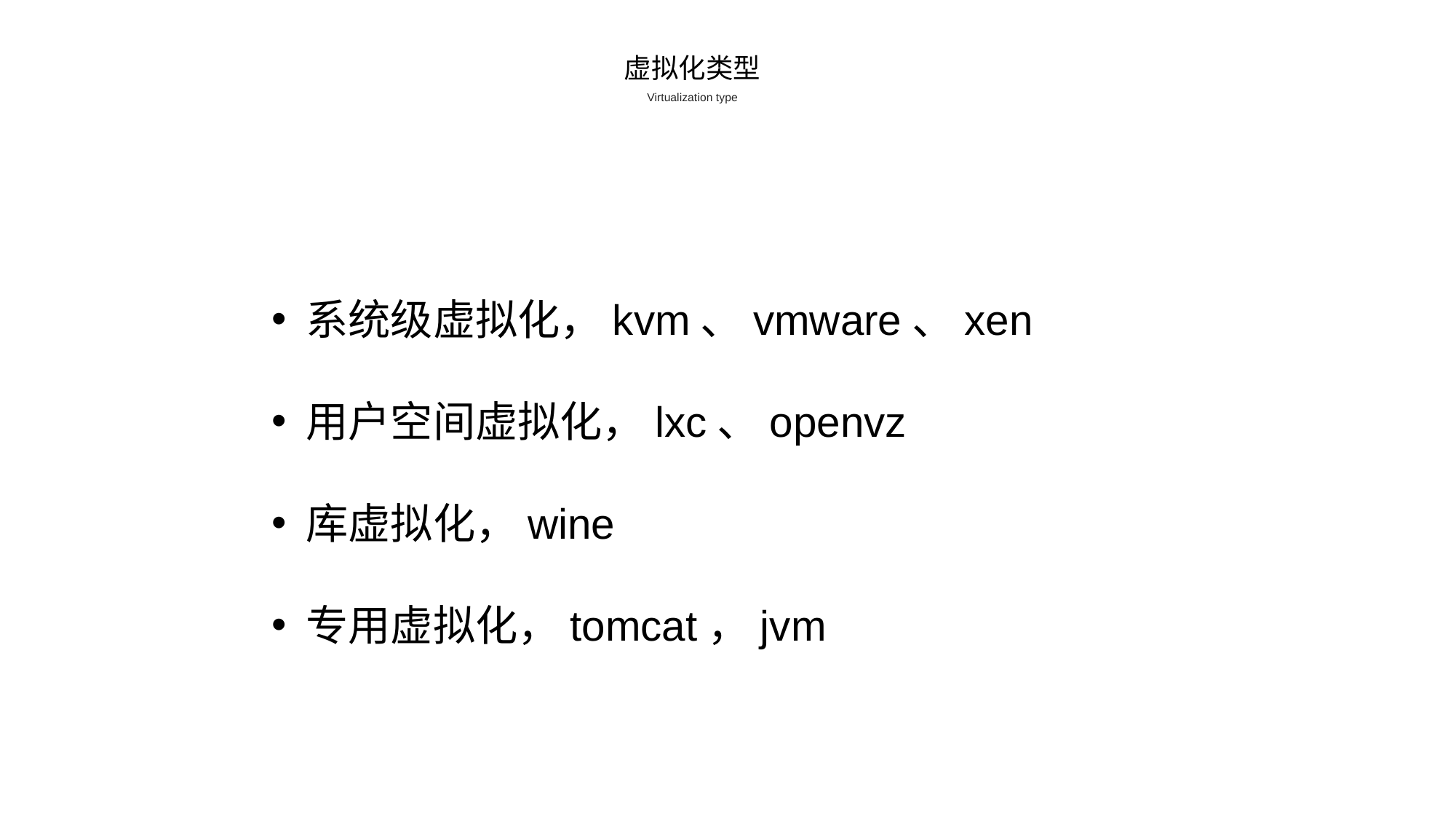

虚拟化类型

Virtualization type
系统级虚拟化，kvm、vmware、xen
用户空间虚拟化，lxc、openvz
库虚拟化，wine
专用虚拟化，tomcat，jvm